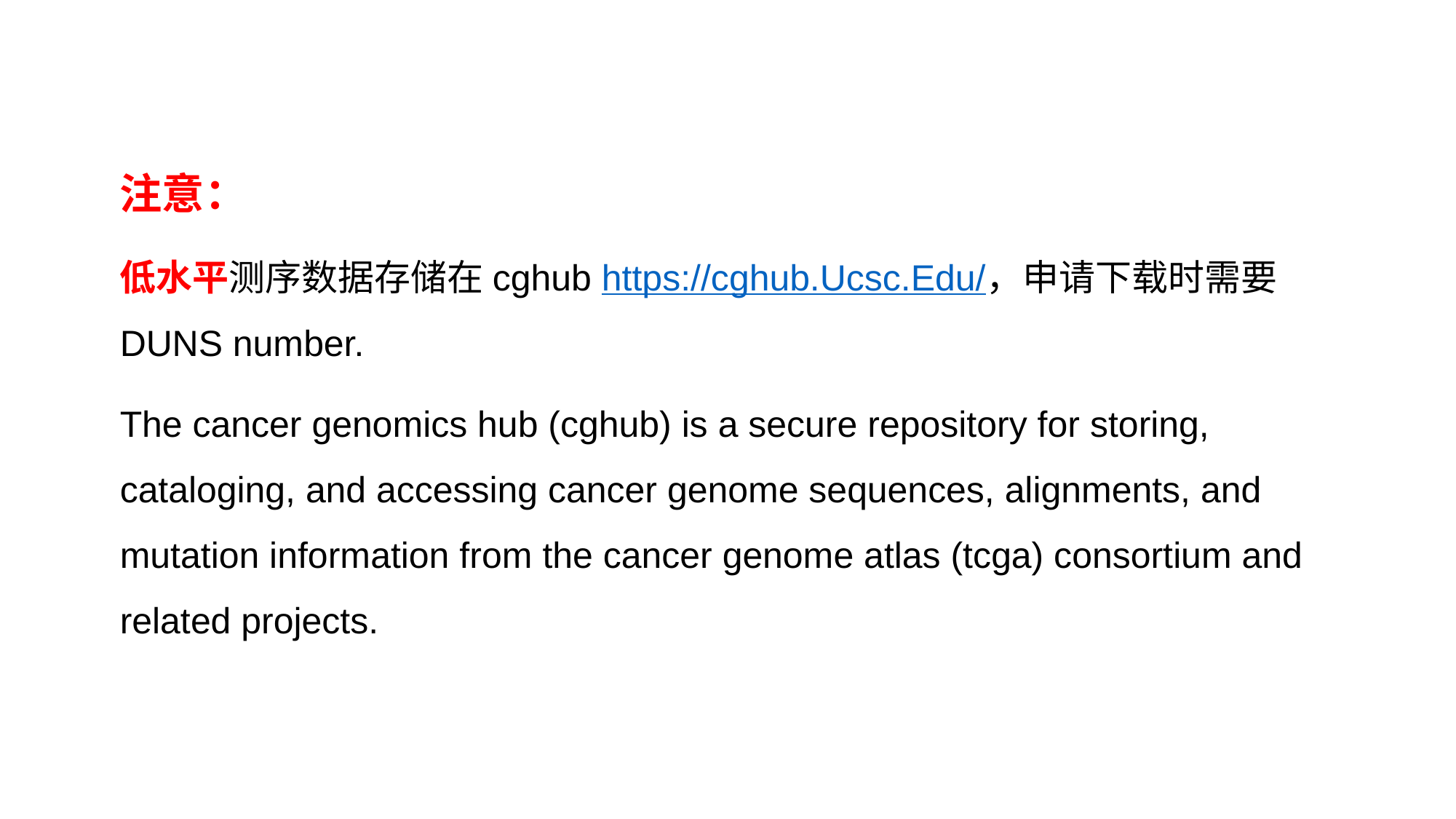

注意：
低水平测序数据存储在cghub https://cghub.Ucsc.Edu/，申请下载时需要DUNS number.
The cancer genomics hub (cghub) is a secure repository for storing, cataloging, and accessing cancer genome sequences, alignments, and mutation information from the cancer genome atlas (tcga) consortium and related projects.